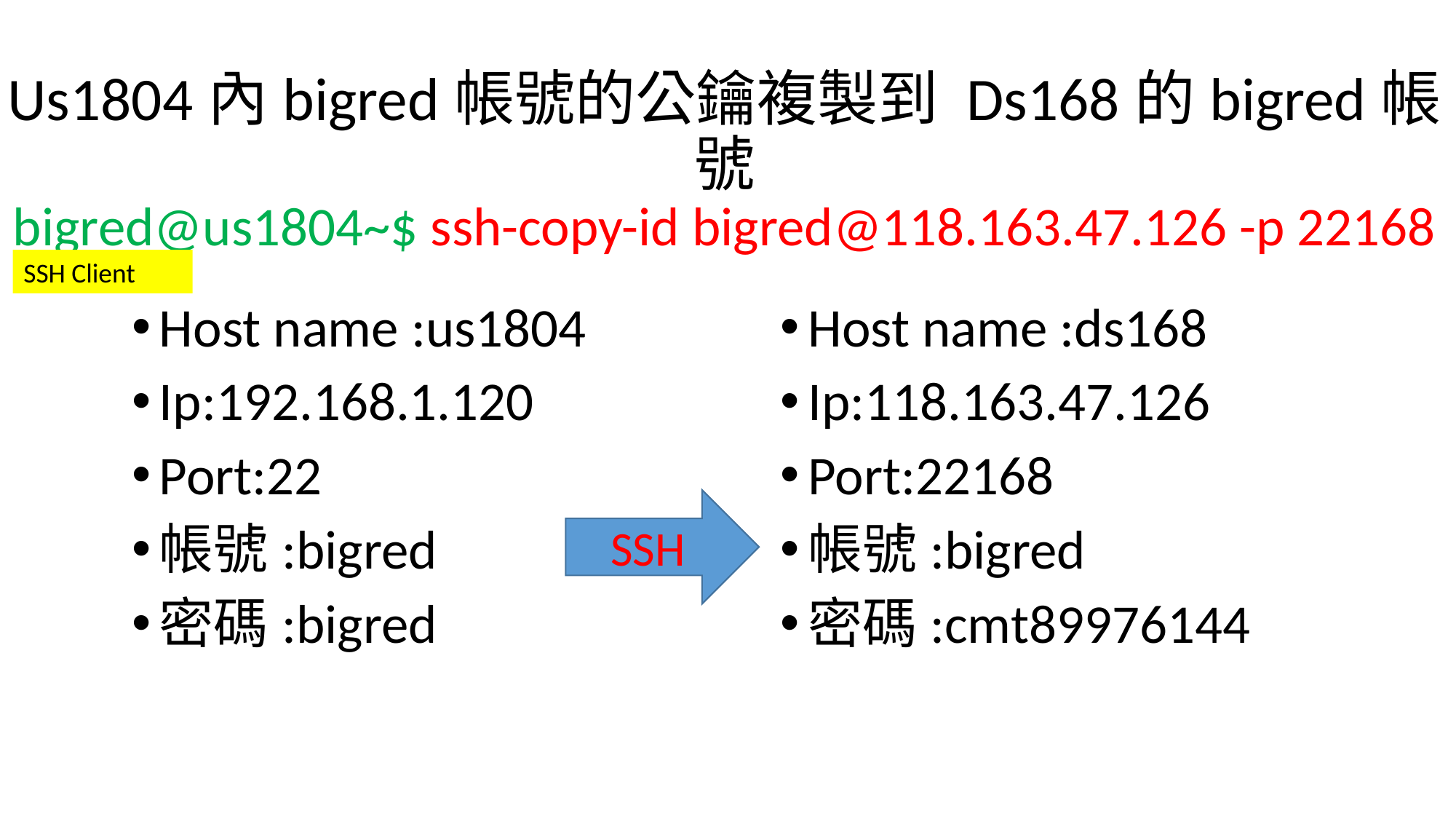

# Us1804內bigred帳號的公鑰複製到 Ds168的bigred帳號 bigred@us1804~$ ssh-copy-id bigred@118.163.47.126 -p 22168
SSH Client
Host name :us1804
Ip:192.168.1.120
Port:22
帳號:bigred
密碼:bigred
Host name :ds168
Ip:118.163.47.126
Port:22168
帳號:bigred
密碼:cmt89976144

SSH